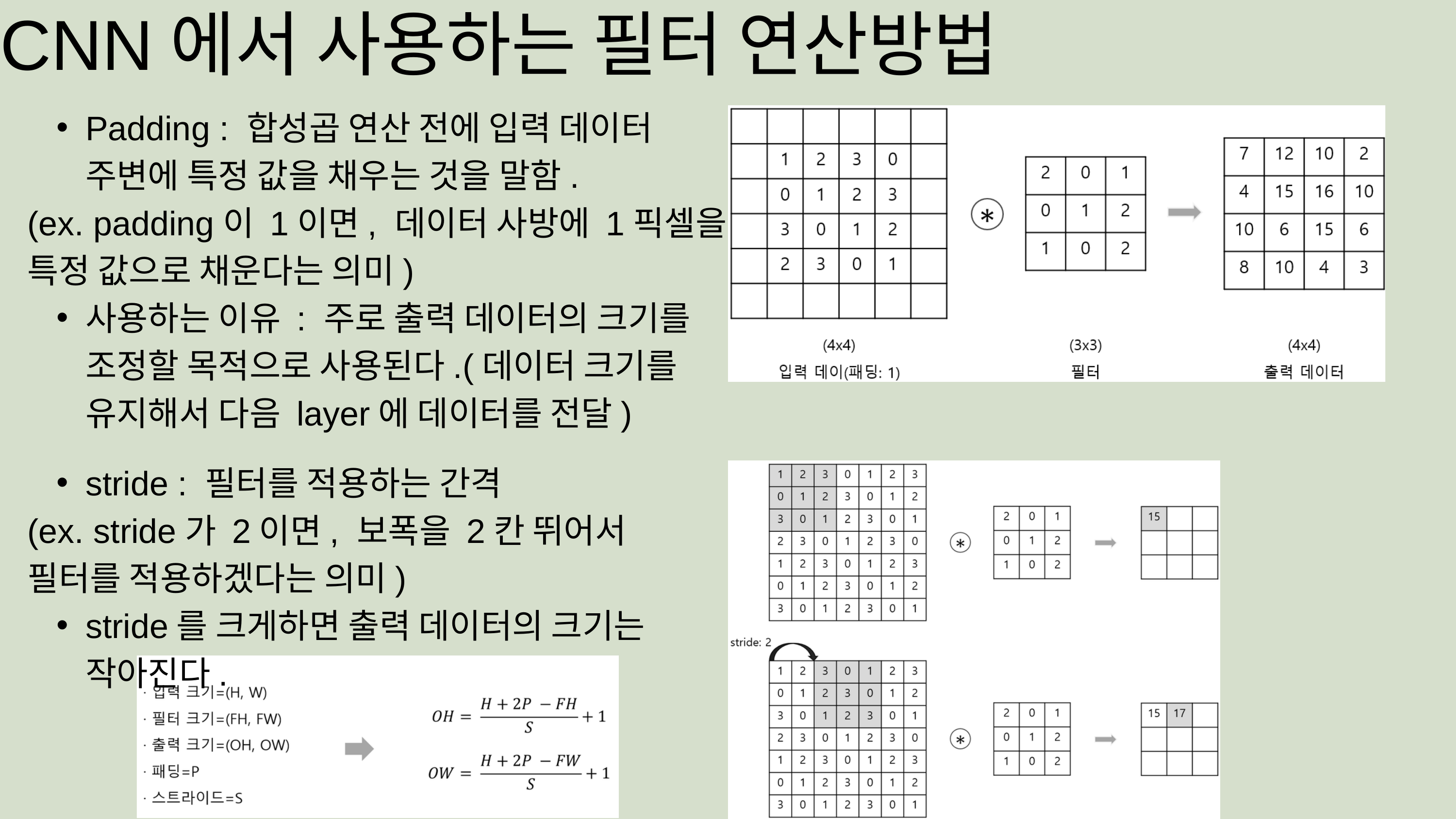

CNN에서 사용하는 필터 연산방법
Padding : 합성곱 연산 전에 입력 데이터 주변에 특정 값을 채우는 것을 말함.
(ex. padding이 1이면, 데이터 사방에 1픽셀을 특정 값으로 채운다는 의미)
사용하는 이유 : 주로 출력 데이터의 크기를 조정할 목적으로 사용된다.(데이터 크기를 유지해서 다음 layer에 데이터를 전달)

stride : 필터를 적용하는 간격
(ex. stride가 2이면, 보폭을 2칸 뛰어서 필터를 적용하겠다는 의미)
stride를 크게하면 출력 데이터의 크기는 작아진다.